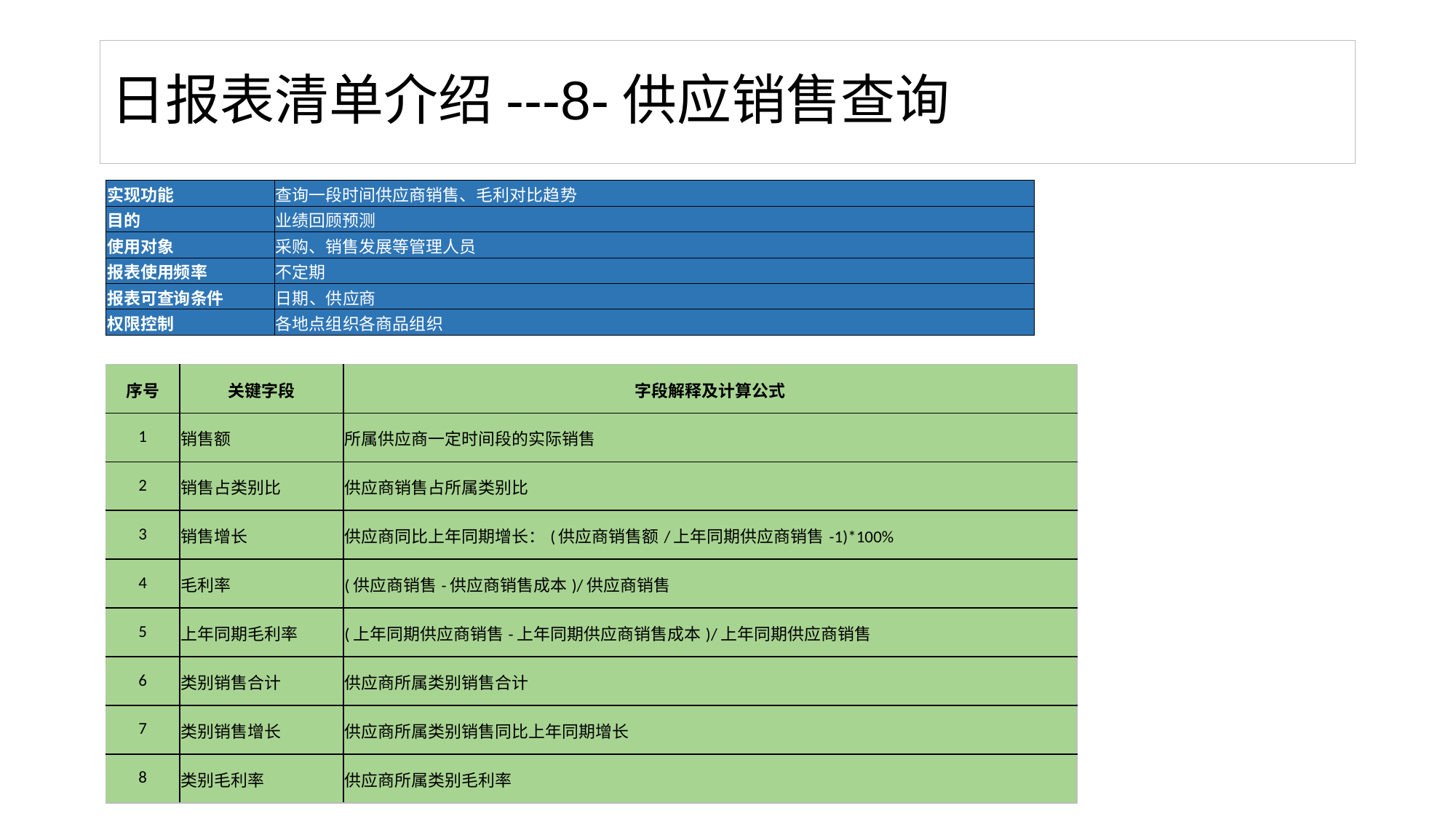

# 日报表清单介绍---8-供应销售查询
|  |  |
| --- | --- |
| 实现功能 | 查询一段时间供应商销售、毛利对比趋势 |
| 目的 | 业绩回顾预测 |
| 使用对象 | 采购、销售发展等管理人员 |
| 报表使用频率 | 不定期 |
| 报表可查询条件 | 日期、供应商 |
| 权限控制 | 各地点组织各商品组织 |
| 序号 | 关键字段 | 字段解释及计算公式 |
| --- | --- | --- |
| 1 | 销售额 | 所属供应商一定时间段的实际销售 |
| 2 | 销售占类别比 | 供应商销售占所属类别比 |
| 3 | 销售增长 | 供应商同比上年同期增长：(供应商销售额/上年同期供应商销售-1)\*100% |
| 4 | 毛利率 | (供应商销售-供应商销售成本)/供应商销售 |
| 5 | 上年同期毛利率 | (上年同期供应商销售-上年同期供应商销售成本)/上年同期供应商销售 |
| 6 | 类别销售合计 | 供应商所属类别销售合计 |
| 7 | 类别销售增长 | 供应商所属类别销售同比上年同期增长 |
| 8 | 类别毛利率 | 供应商所属类别毛利率 |

27